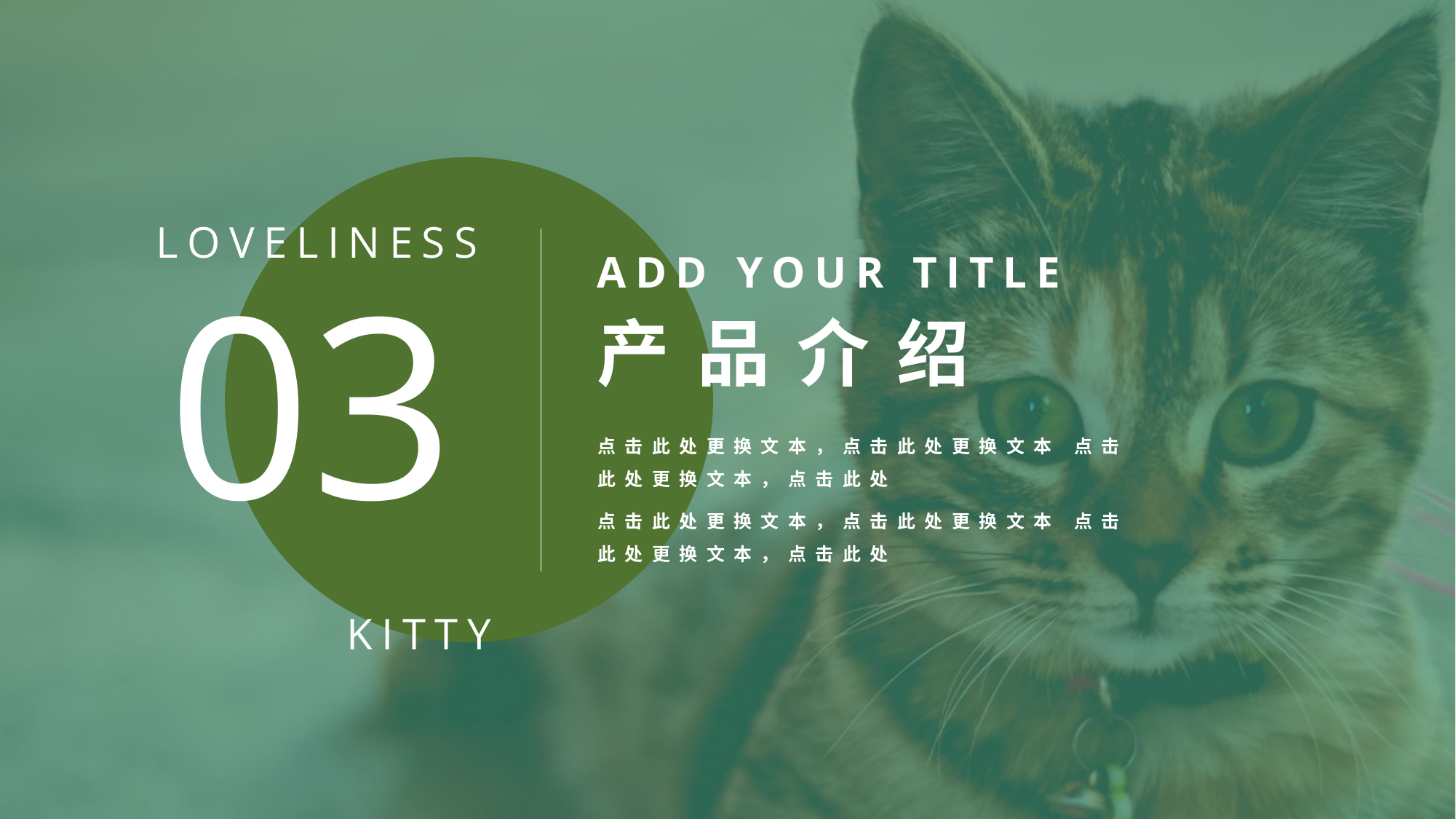

ADD YOUR TITLE
产品介绍
点击此处更换文本，点击此处更换文本 点击此处更换文本，点击此处
03
LOVELINESS
KITTY
点击此处更换文本，点击此处更换文本 点击此处更换文本，点击此处